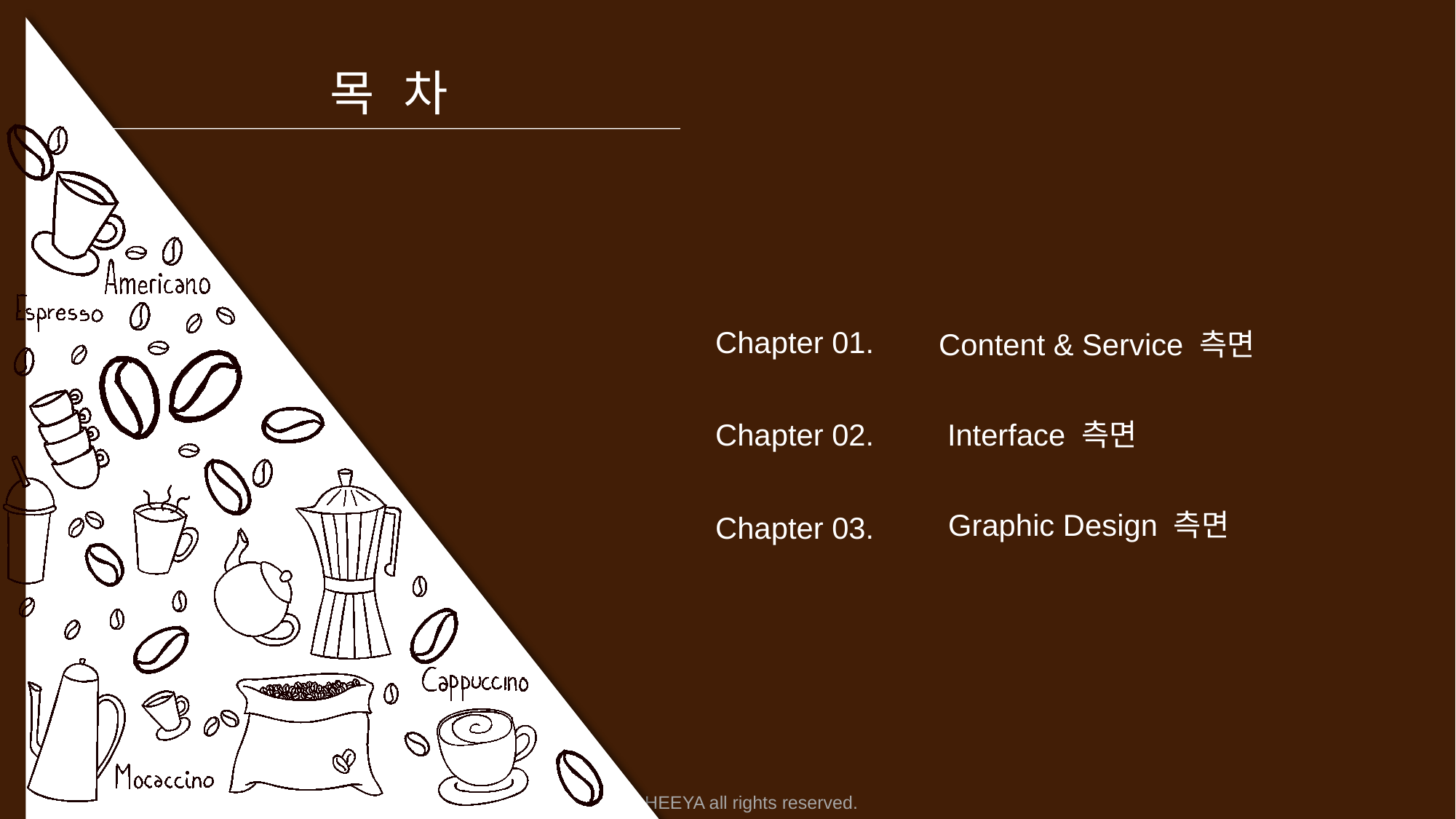

목 차

Chapter 01.
Content & Service 측면

Interface 측면
Chapter 02.

Graphic Design 측면
Chapter 03.